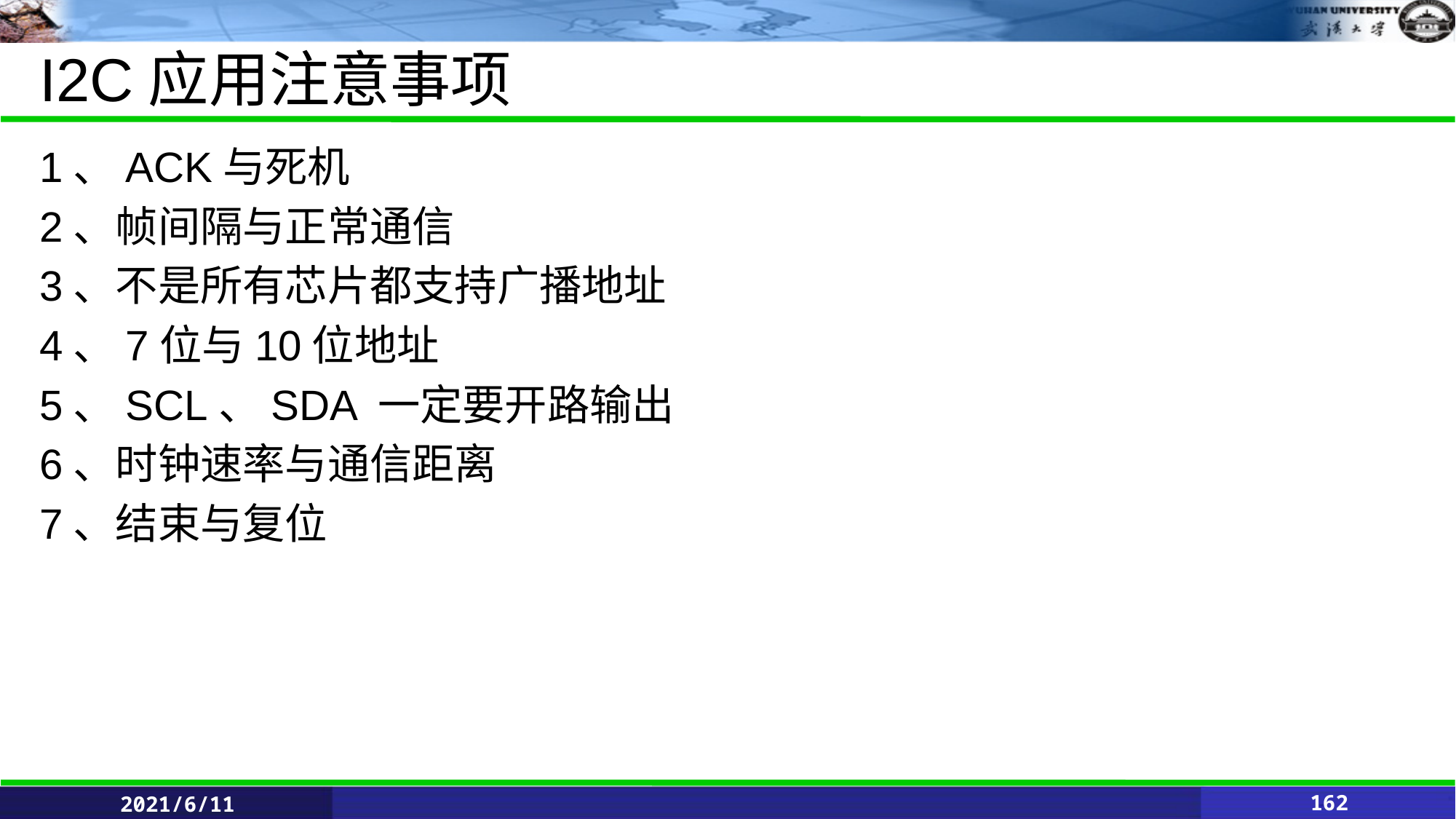

# I2C应用注意事项
1、ACK与死机
2、帧间隔与正常通信
3、不是所有芯片都支持广播地址
4、7位与10位地址
5、SCL、SDA 一定要开路输出
6、时钟速率与通信距离
7、结束与复位
2021/6/11

162